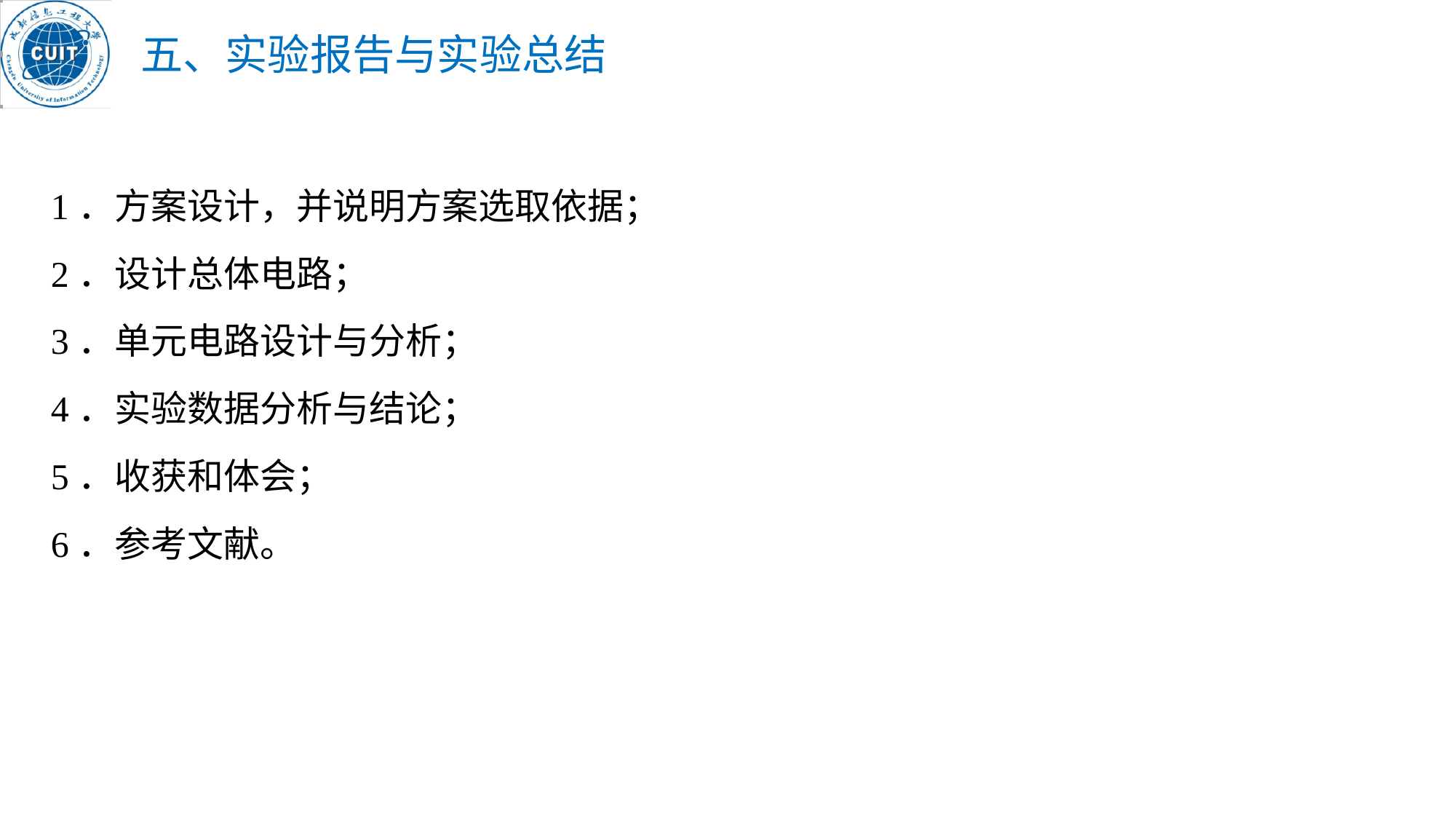

五、实验报告与实验总结
1．方案设计，并说明方案选取依据；
2．设计总体电路；
3．单元电路设计与分析；
4．实验数据分析与结论；
5．收获和体会；
6．参考文献。